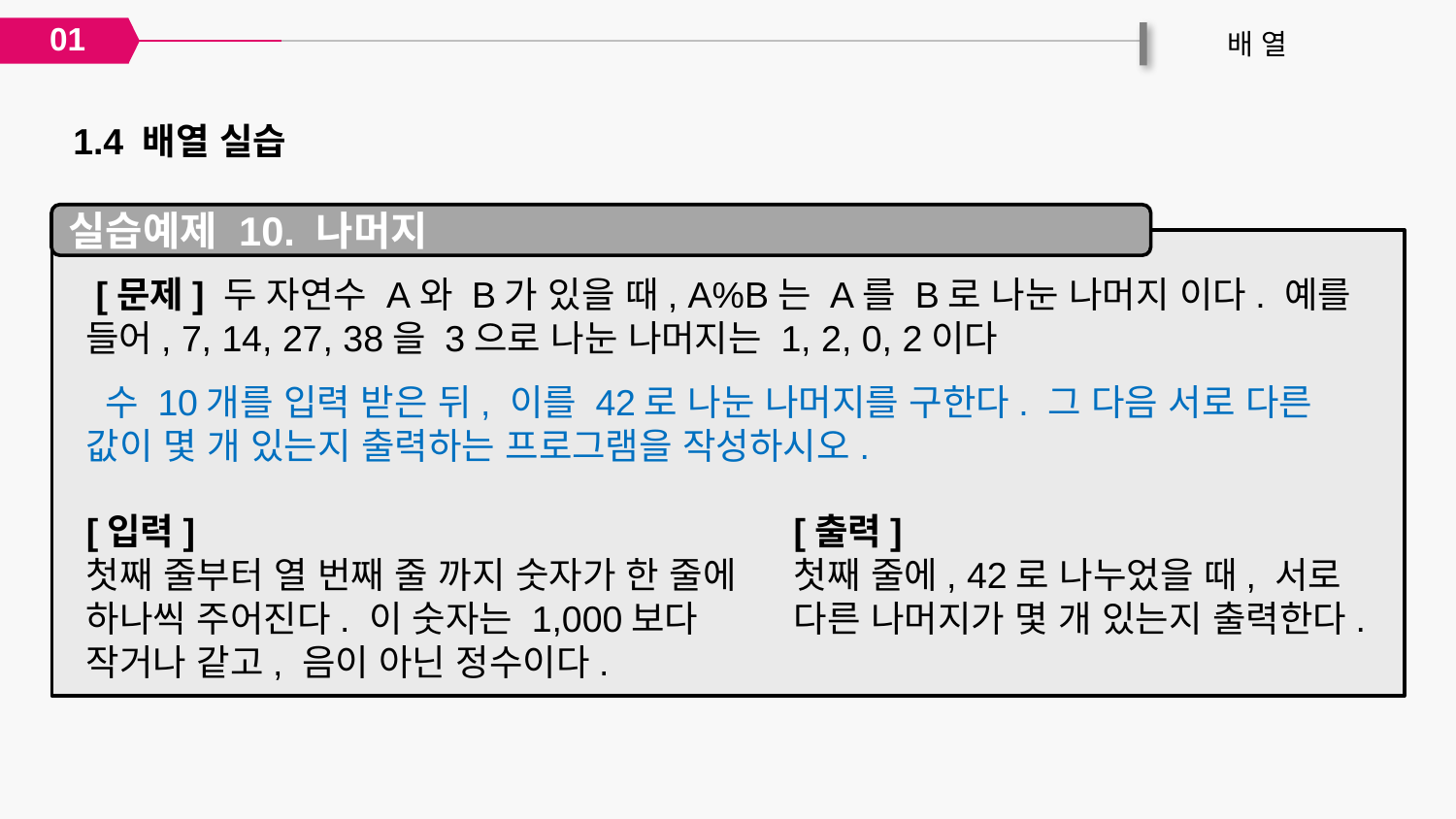

01

배 열

1.4 배열 실습
실습예제 10. 나머지

 [문제] 두 자연수 A와 B가 있을 때, A%B는 A를 B로 나눈 나머지 이다. 예를 들어, 7, 14, 27, 38을 3으로 나눈 나머지는 1, 2, 0, 2이다
 수 10개를 입력 받은 뒤, 이를 42로 나눈 나머지를 구한다. 그 다음 서로 다른 값이 몇 개 있는지 출력하는 프로그램을 작성하시오.
[입력]
첫째 줄부터 열 번째 줄 까지 숫자가 한 줄에 하나씩 주어진다. 이 숫자는 1,000보다 작거나 같고, 음이 아닌 정수이다.
[출력]
첫째 줄에, 42로 나누었을 때, 서로 다른 나머지가 몇 개 있는지 출력한다.